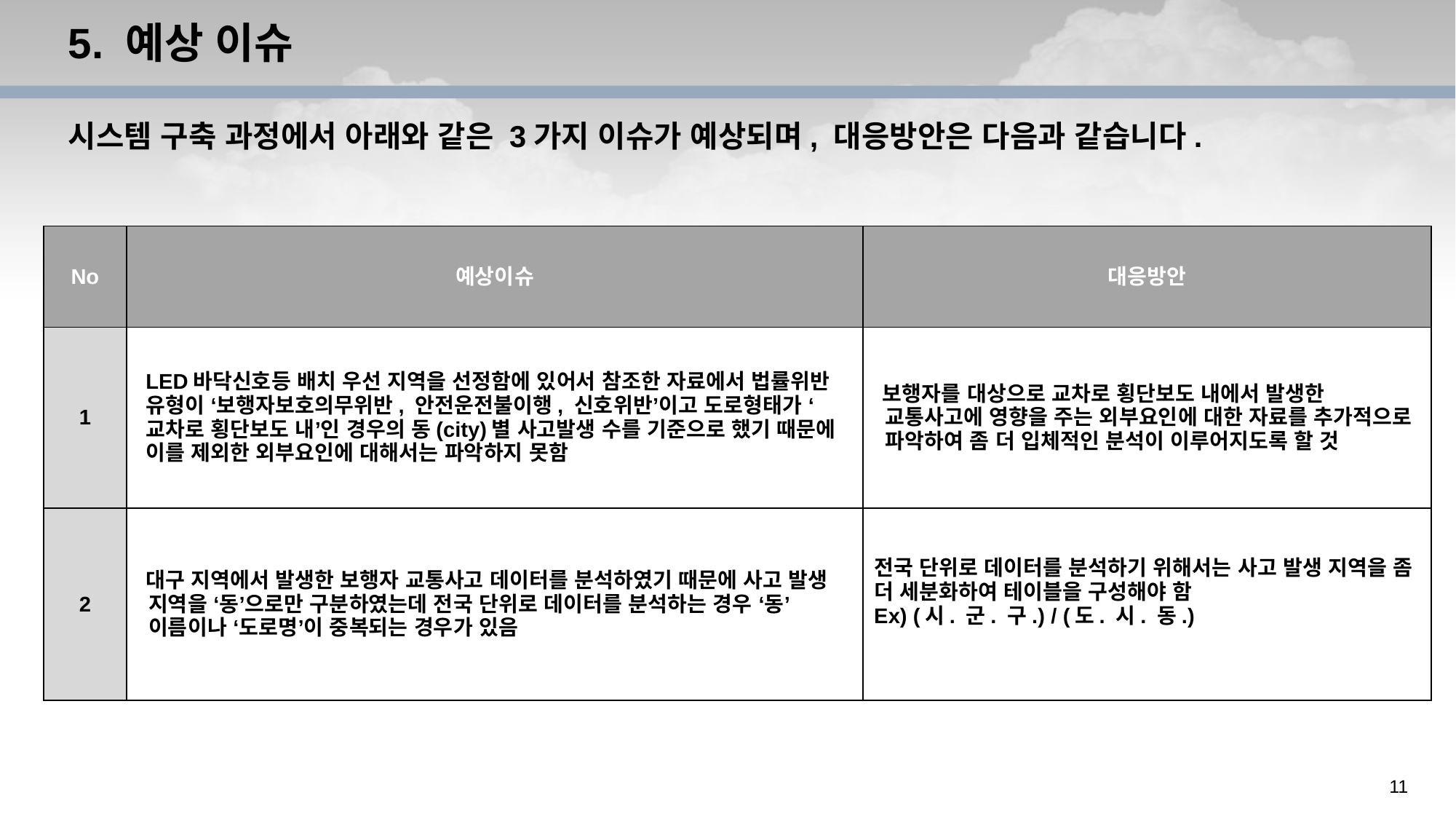

# 5. 예상 이슈
시스템 구축 과정에서 아래와 같은 3가지 이슈가 예상되며, 대응방안은 다음과 같습니다.
| No | 예상이슈 | 대응방안 |
| --- | --- | --- |
| 1 | LED바닥신호등 배치 우선 지역을 선정함에 있어서 참조한 자료에서 법률위반 유형이 ‘보행자보호의무위반, 안전운전불이행, 신호위반’이고 도로형태가 ‘교차로 횡단보도 내’인 경우의 동(city)별 사고발생 수를 기준으로 했기 때문에 이를 제외한 외부요인에 대해서는 파악하지 못함 | 보행자를 대상으로 교차로 횡단보도 내에서 발생한 교통사고에 영향을 주는 외부요인에 대한 자료를 추가적으로 파악하여 좀 더 입체적인 분석이 이루어지도록 할 것 |
| 2 | 대구 지역에서 발생한 보행자 교통사고 데이터를 분석하였기 때문에 사고 발생 지역을 ‘동’으로만 구분하였는데 전국 단위로 데이터를 분석하는 경우 ‘동’ 이름이나 ‘도로명’이 중복되는 경우가 있음 | 전국 단위로 데이터를 분석하기 위해서는 사고 발생 지역을 좀 더 세분화하여 테이블을 구성해야 함 Ex) (시. 군. 구.) / (도. 시. 동.) |